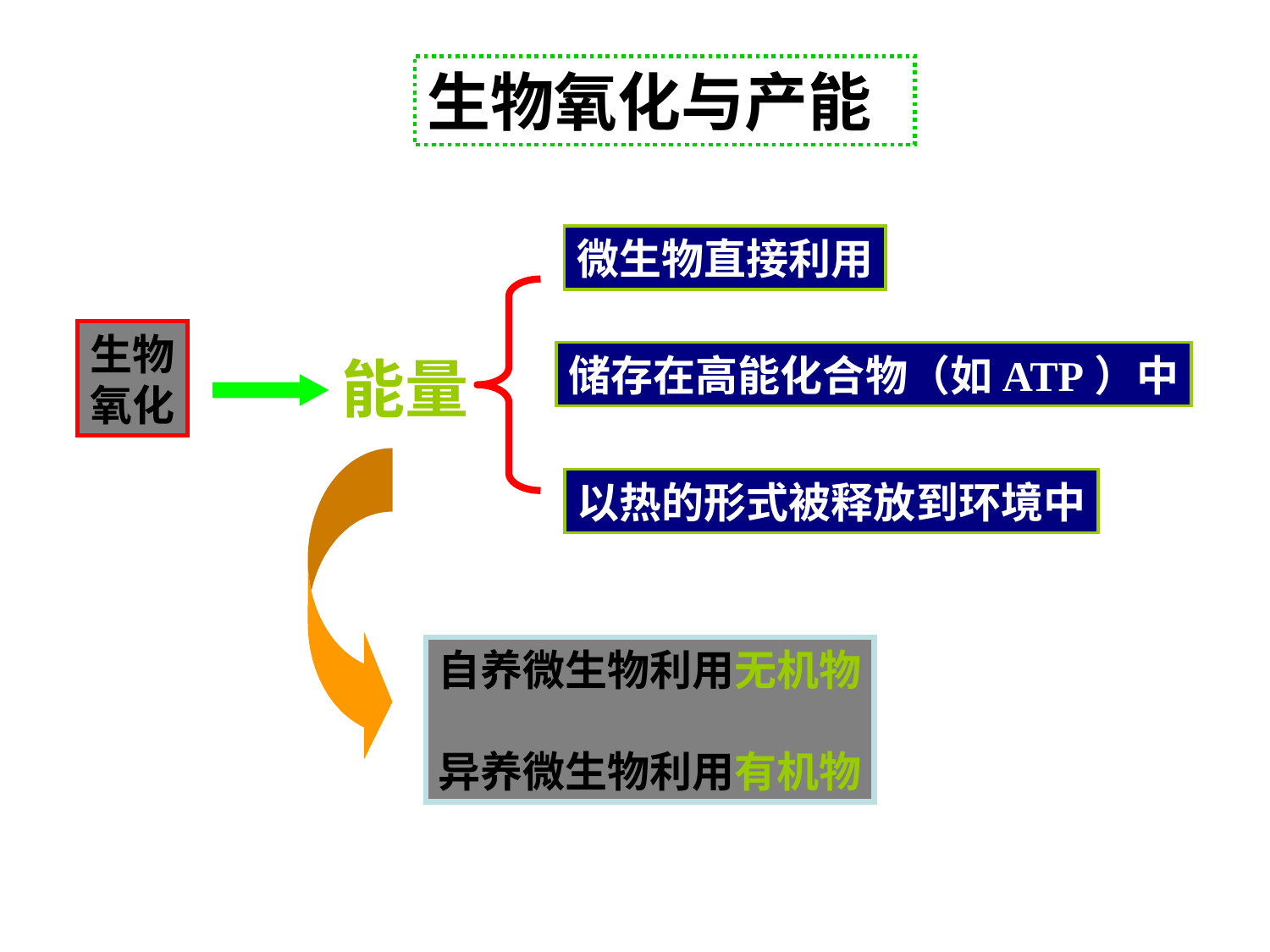

生物氧化与产能
微生物直接利用

生物
氧化
能量
储存在高能化合物（如ATP）中

以热的形式被释放到环境中
自养微生物利用无机物

异养微生物利用有机物